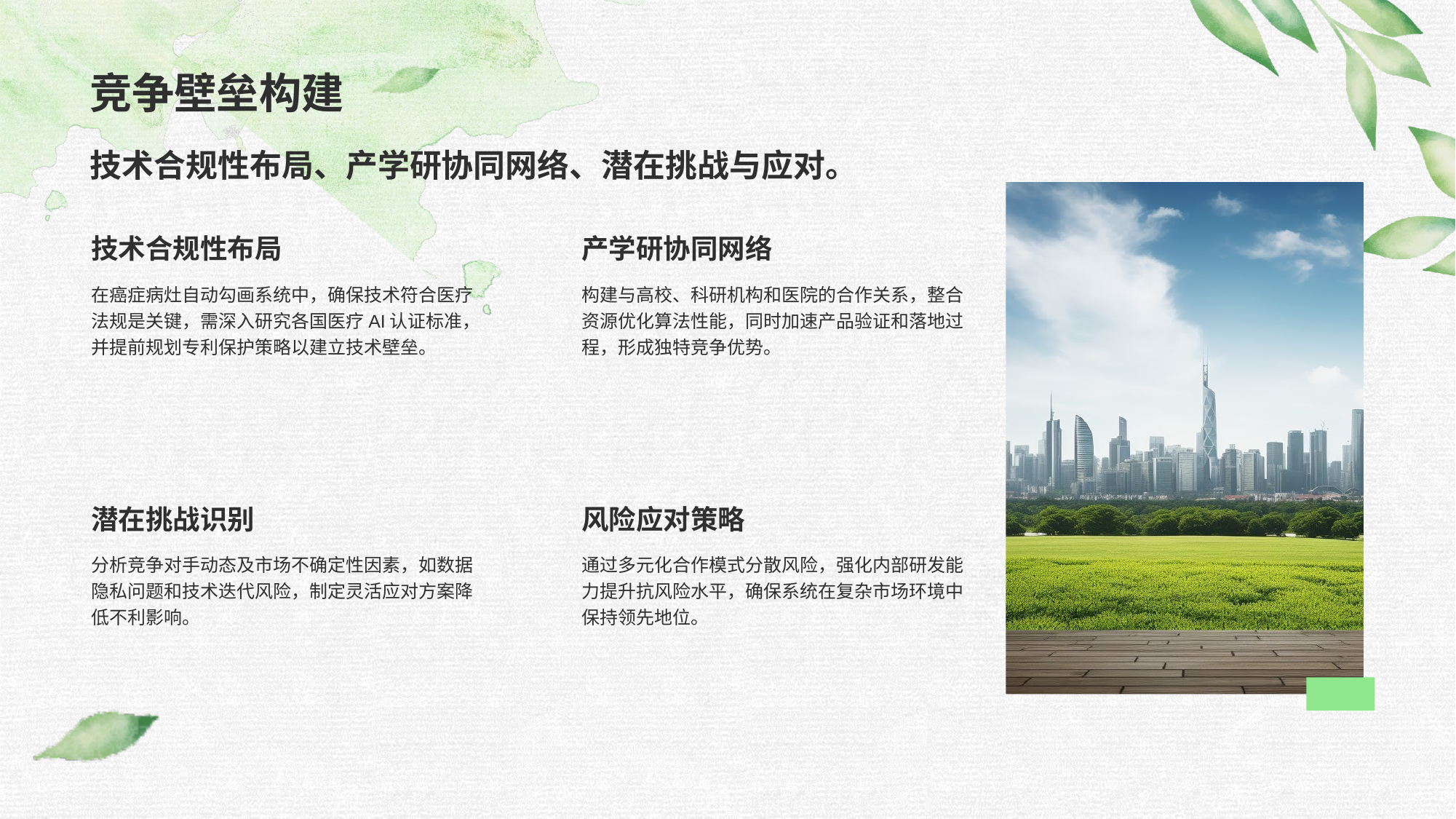

# 竞争壁垒构建
技术合规性布局、产学研协同网络、潜在挑战与应对。

技术合规性布局
在癌症病灶自动勾画系统中，确保技术符合医疗法规是关键，需深入研究各国医疗AI认证标准，并提前规划专利保护策略以建立技术壁垒。
产学研协同网络
构建与高校、科研机构和医院的合作关系，整合资源优化算法性能，同时加速产品验证和落地过程，形成独特竞争优势。
潜在挑战识别
分析竞争对手动态及市场不确定性因素，如数据隐私问题和技术迭代风险，制定灵活应对方案降低不利影响。
风险应对策略
通过多元化合作模式分散风险，强化内部研发能力提升抗风险水平，确保系统在复杂市场环境中保持领先地位。